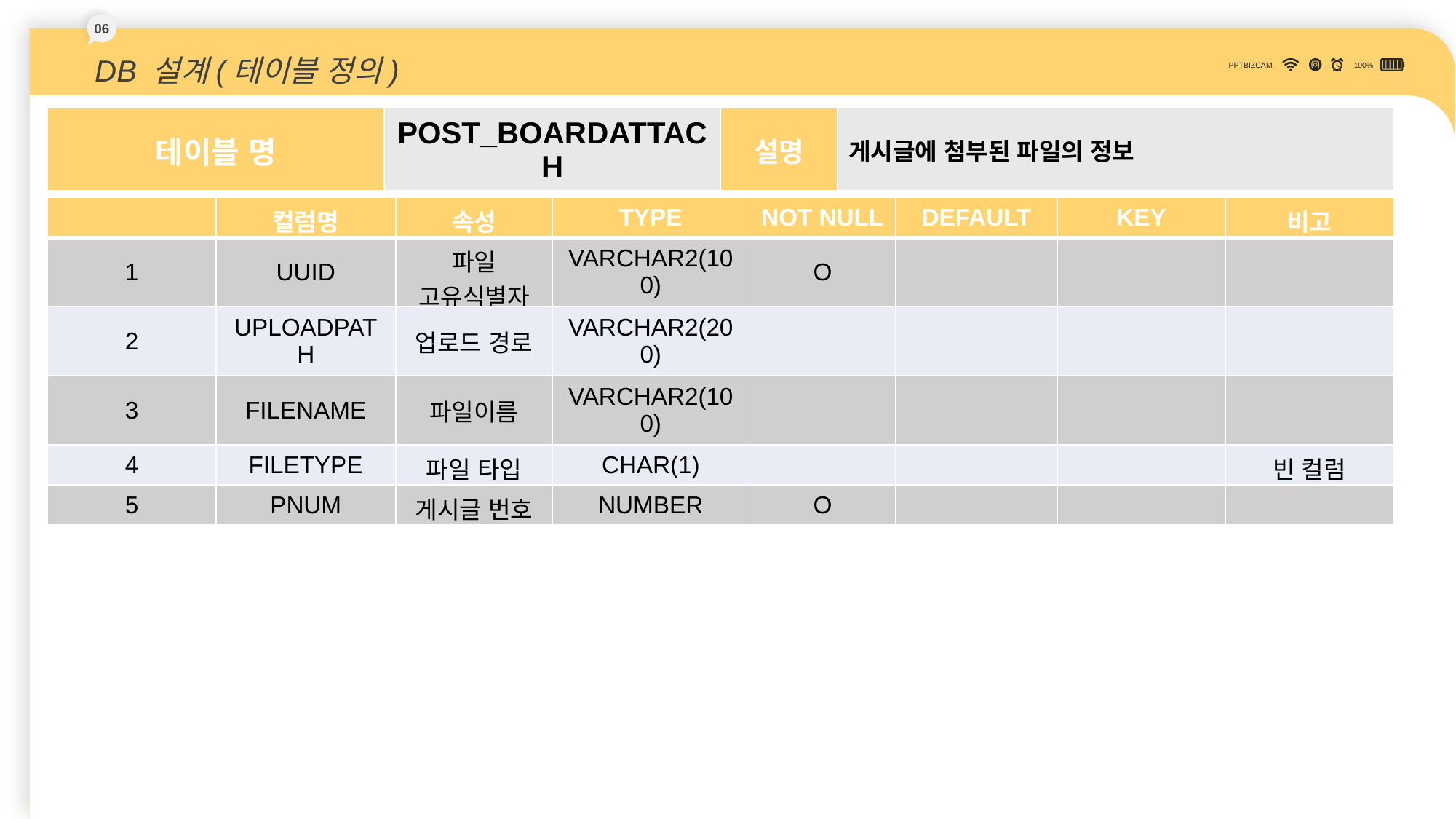

06
DB 설계(테이블 정의)

PPTBIZCAM
100%

| 테이블 명 | POST\_BOARDATTACH | 설명 | 게시글에 첨부된 파일의 정보 |
| --- | --- | --- | --- |
|  | 컬럼명 | 속성 | TYPE | NOT NULL | DEFAULT | KEY | 비고 |
| --- | --- | --- | --- | --- | --- | --- | --- |
| 1 | UUID | 파일 고유식별자 | VARCHAR2(100) | O |  |  |  |
| 2 | UPLOADPATH | 업로드 경로 | VARCHAR2(200) |  |  |  |  |
| 3 | FILENAME | 파일이름 | VARCHAR2(100) |  |  |  |  |
| 4 | FILETYPE | 파일 타입 | CHAR(1) |  |  |  | 빈 컬럼 |
| 5 | PNUM | 게시글 번호 | NUMBER | O |  |  |  |
36